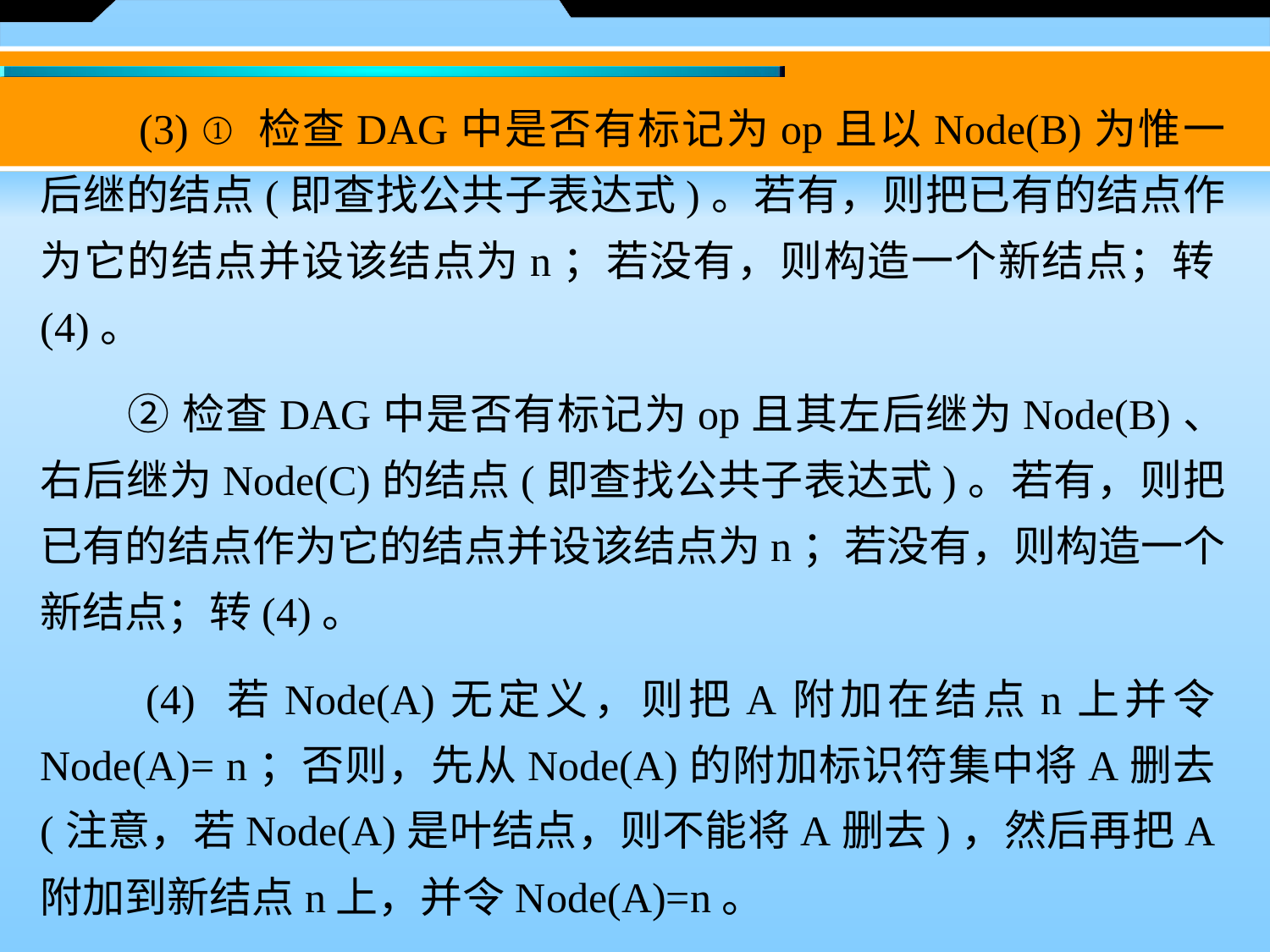

(3) ① 检查DAG中是否有标记为op且以Node(B)为惟一后继的结点(即查找公共子表达式)。若有，则把已有的结点作为它的结点并设该结点为n；若没有，则构造一个新结点；转(4)。
　　② 检查DAG中是否有标记为op且其左后继为Node(B)、右后继为Node(C)的结点(即查找公共子表达式)。若有，则把已有的结点作为它的结点并设该结点为n；若没有，则构造一个新结点；转(4)。
　　(4) 若Node(A)无定义，则把A附加在结点n上并令Node(A)= n；否则，先从Node(A)的附加标识符集中将A删去(注意，若Node(A)是叶结点，则不能将A删去)，然后再把A附加到新结点n上，并令Node(A)=n。